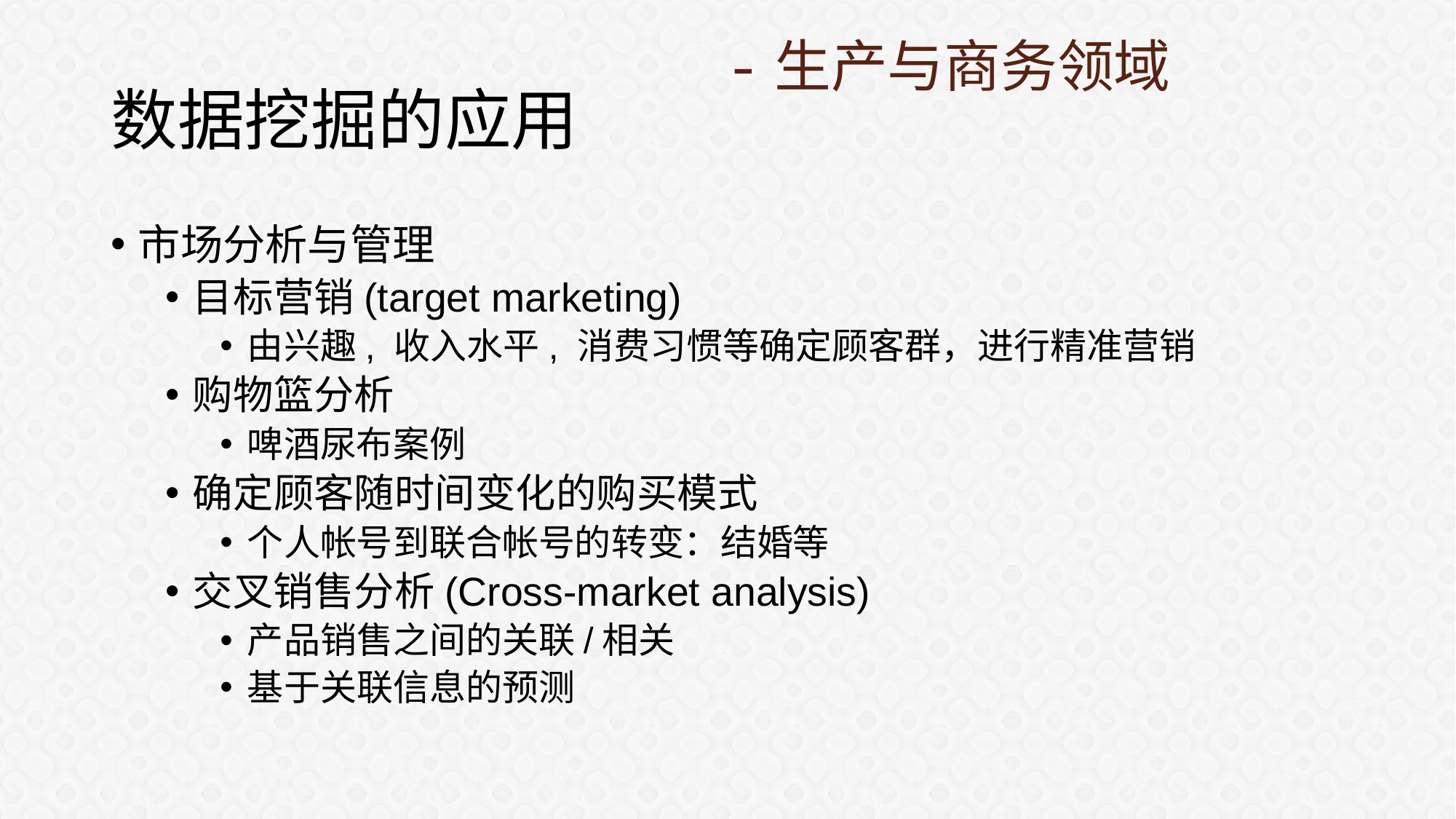

-生产与商务领域
# 数据挖掘的应用
市场分析与管理
目标营销(target marketing)
由兴趣, 收入水平, 消费习惯等确定顾客群，进行精准营销
购物篮分析
啤酒尿布案例
确定顾客随时间变化的购买模式
个人帐号到联合帐号的转变：结婚等
交叉销售分析(Cross-market analysis)
产品销售之间的关联/相关
基于关联信息的预测

67